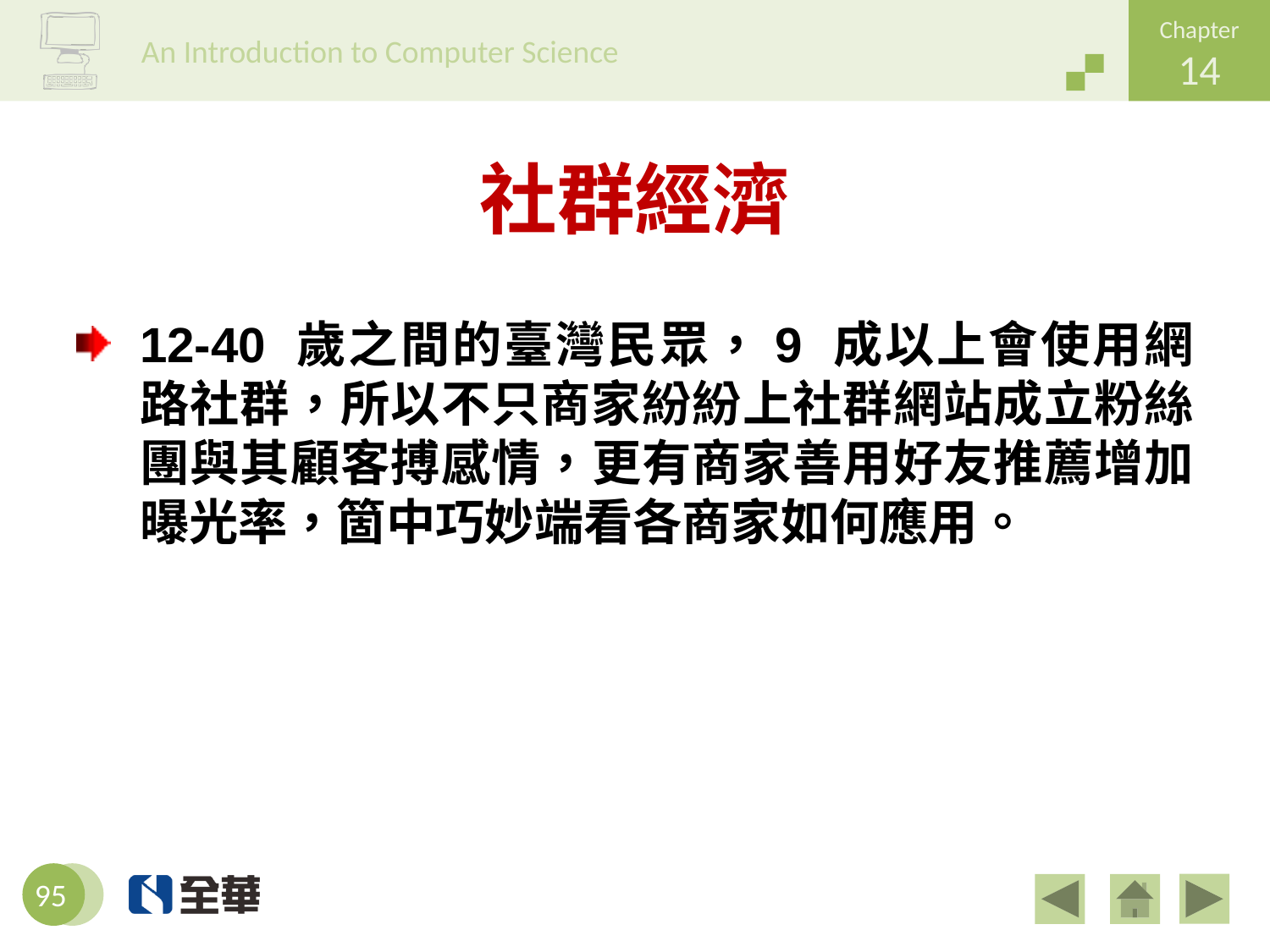

# 社群經濟
12-40 歲之間的臺灣民眾，9 成以上會使用網路社群，所以不只商家紛紛上社群網站成立粉絲團與其顧客搏感情，更有商家善用好友推薦增加曝光率，箇中巧妙端看各商家如何應用。